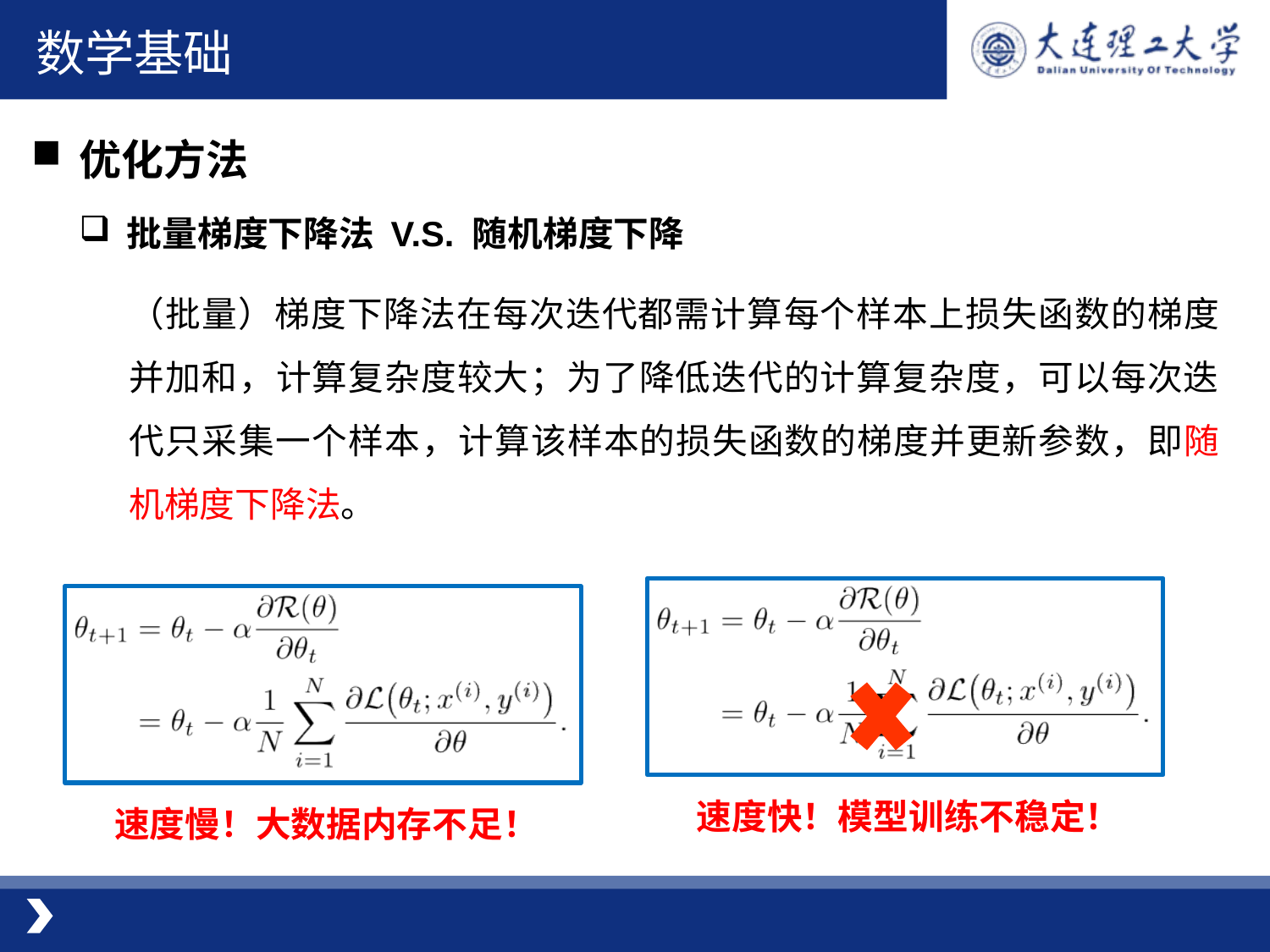

数学基础
优化方法
批量梯度下降法 V.S. 随机梯度下降
（批量）梯度下降法在每次迭代都需计算每个样本上损失函数的梯度并加和，计算复杂度较大；为了降低迭代的计算复杂度，可以每次迭代只采集一个样本，计算该样本的损失函数的梯度并更新参数，即随机梯度下降法。

速度快！模型训练不稳定！

速度慢！大数据内存不足！